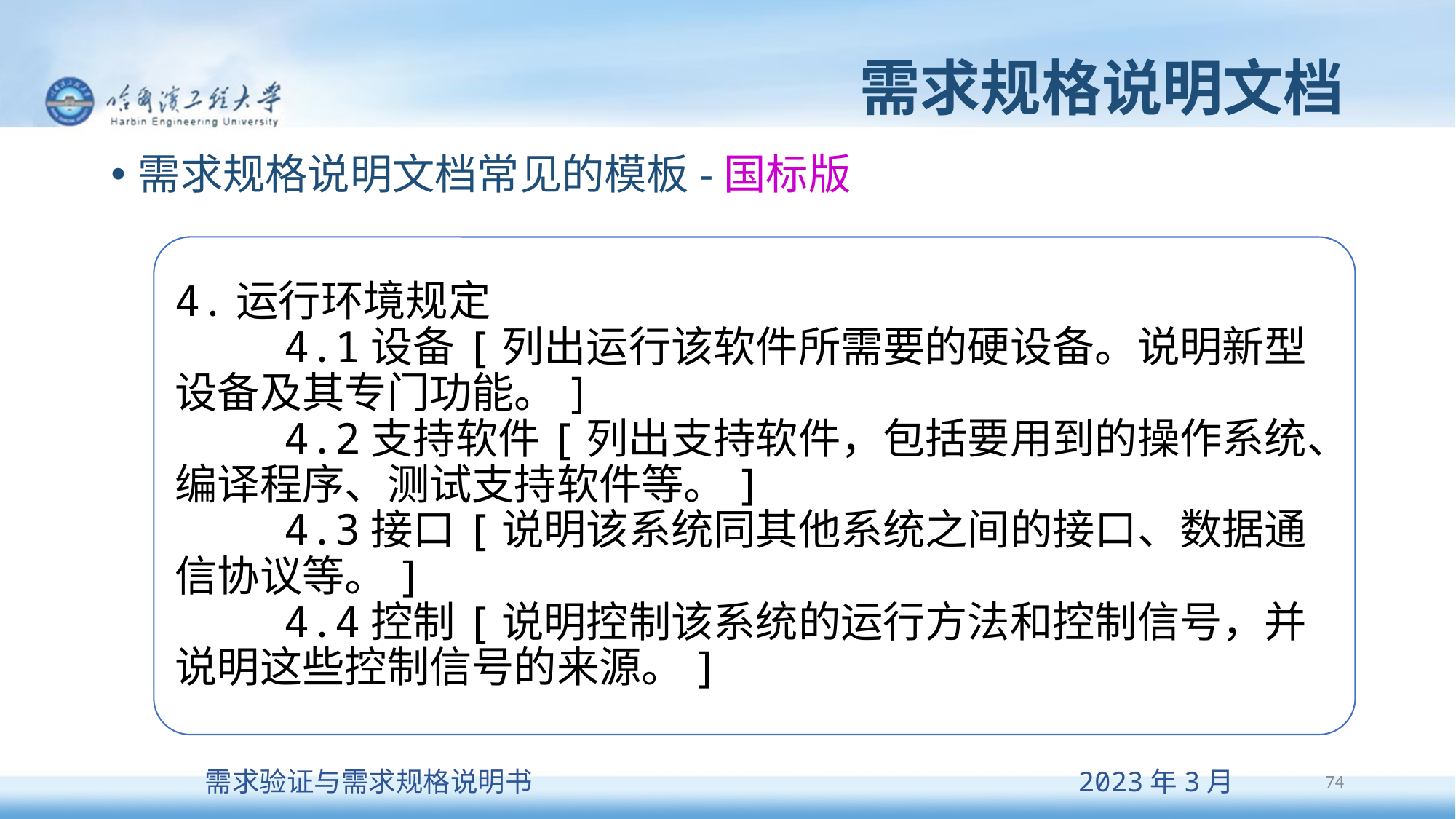

# 需求规格说明文档
需求规格说明文档常见的模板-国标版
4.运行环境规定
	4.1设备[列出运行该软件所需要的硬设备。说明新型设备及其专门功能。]
	4.2支持软件[列出支持软件，包括要用到的操作系统、编译程序、测试支持软件等。]
	4.3接口[说明该系统同其他系统之间的接口、数据通信协议等。]
	4.4控制[说明控制该系统的运行方法和控制信号，并说明这些控制信号的来源。]

74